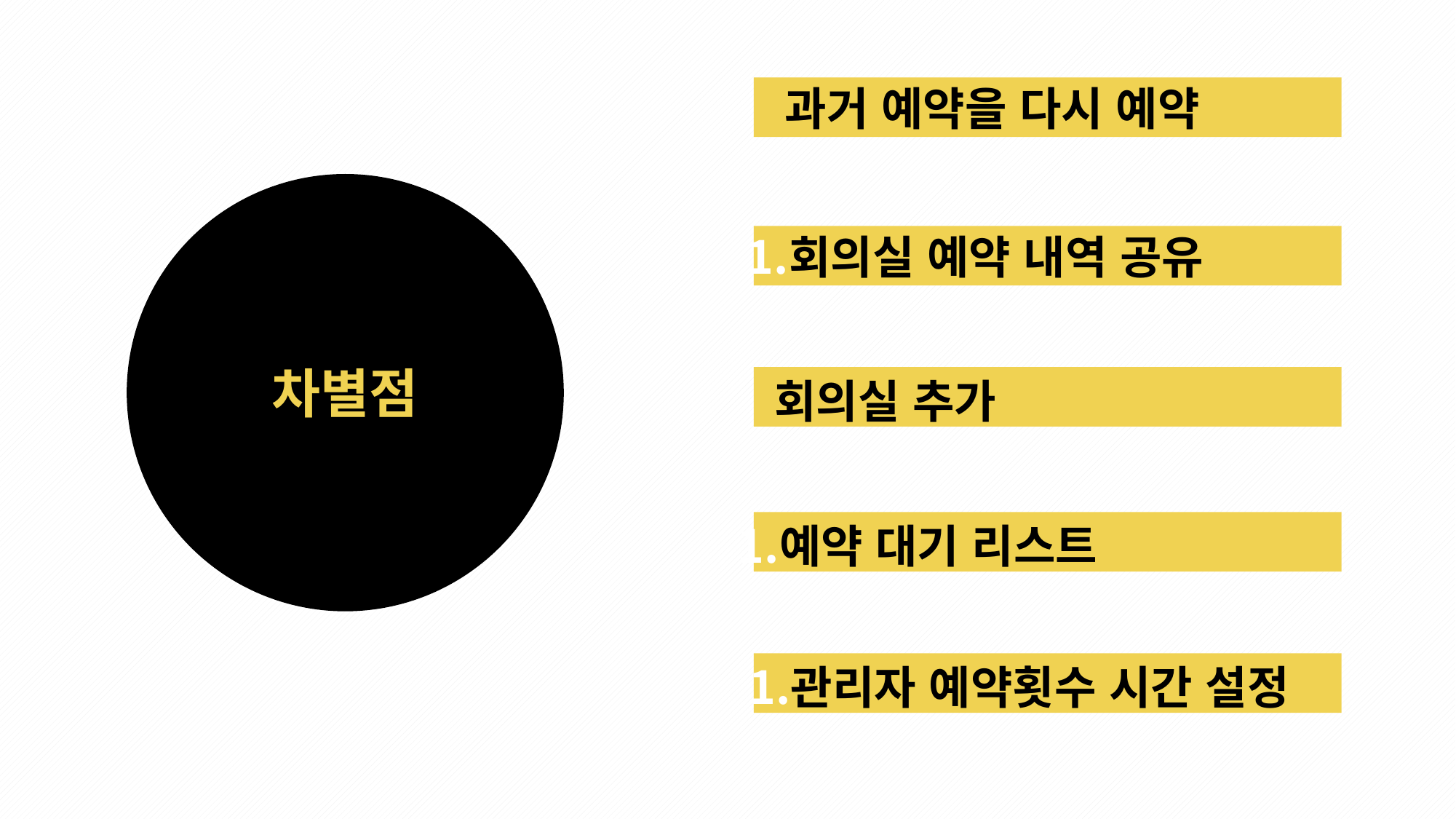

과거 예약을 다시 예약

회의실 예약 내역 공유

차별점
회의실 추가

예약 대기 리스트

관리자 예약횟수 시간 설정